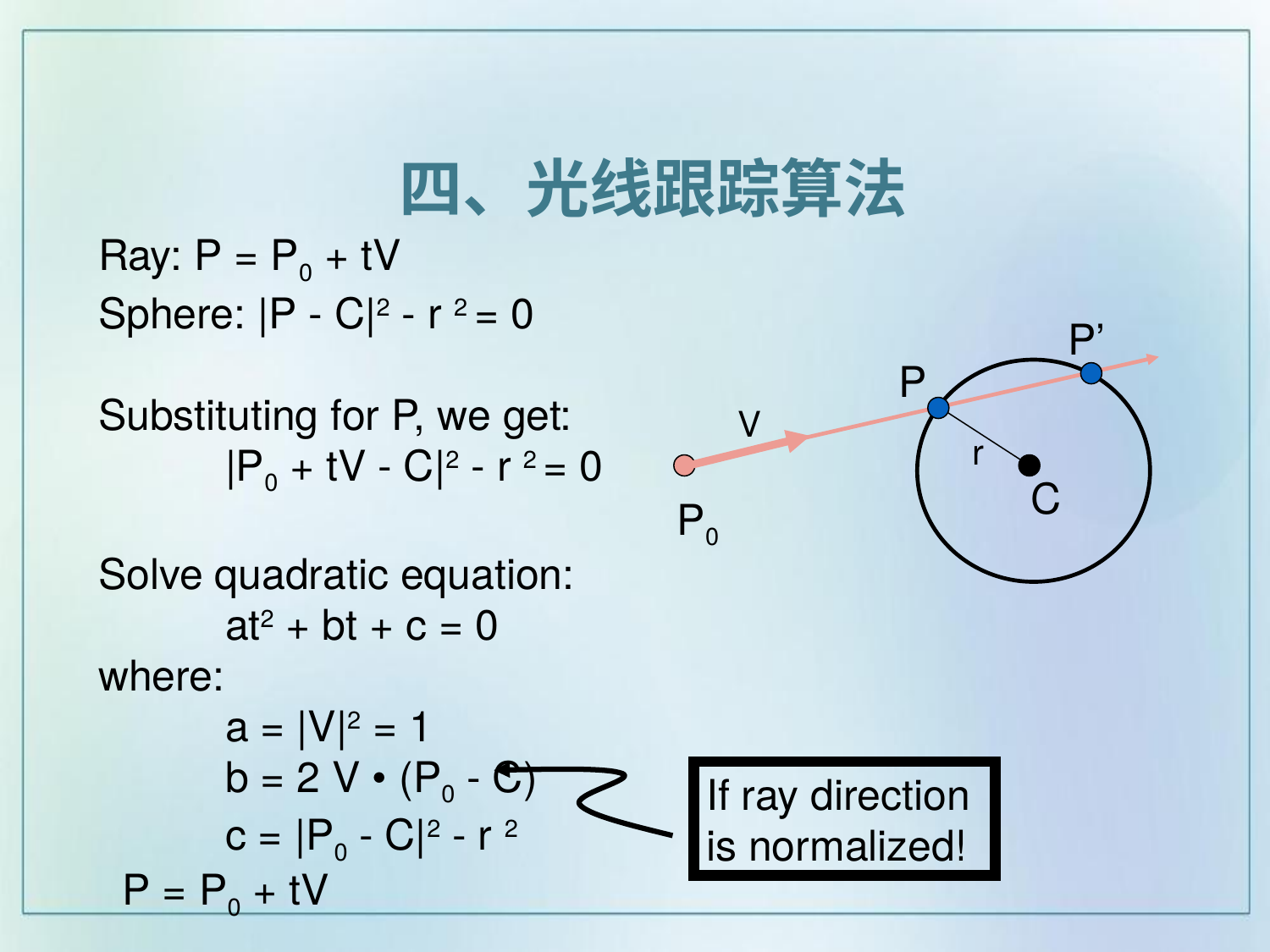

四、光线跟踪算法
Ray: P = P0 + tV
Sphere: |P - C|2 - r 2 = 0

Substituting for P, we get:
	|P0 + tV - C|2 - r 2 = 0

Solve quadratic equation:
	at2 + bt + c = 0
where:
	a = |V|2 = 1
	b = 2 V • (P0 - C)
	c = |P0 - C|2 - r 2
P’
P

V

r

C
P0
If ray direction
is normalized!

P = P0 + tV